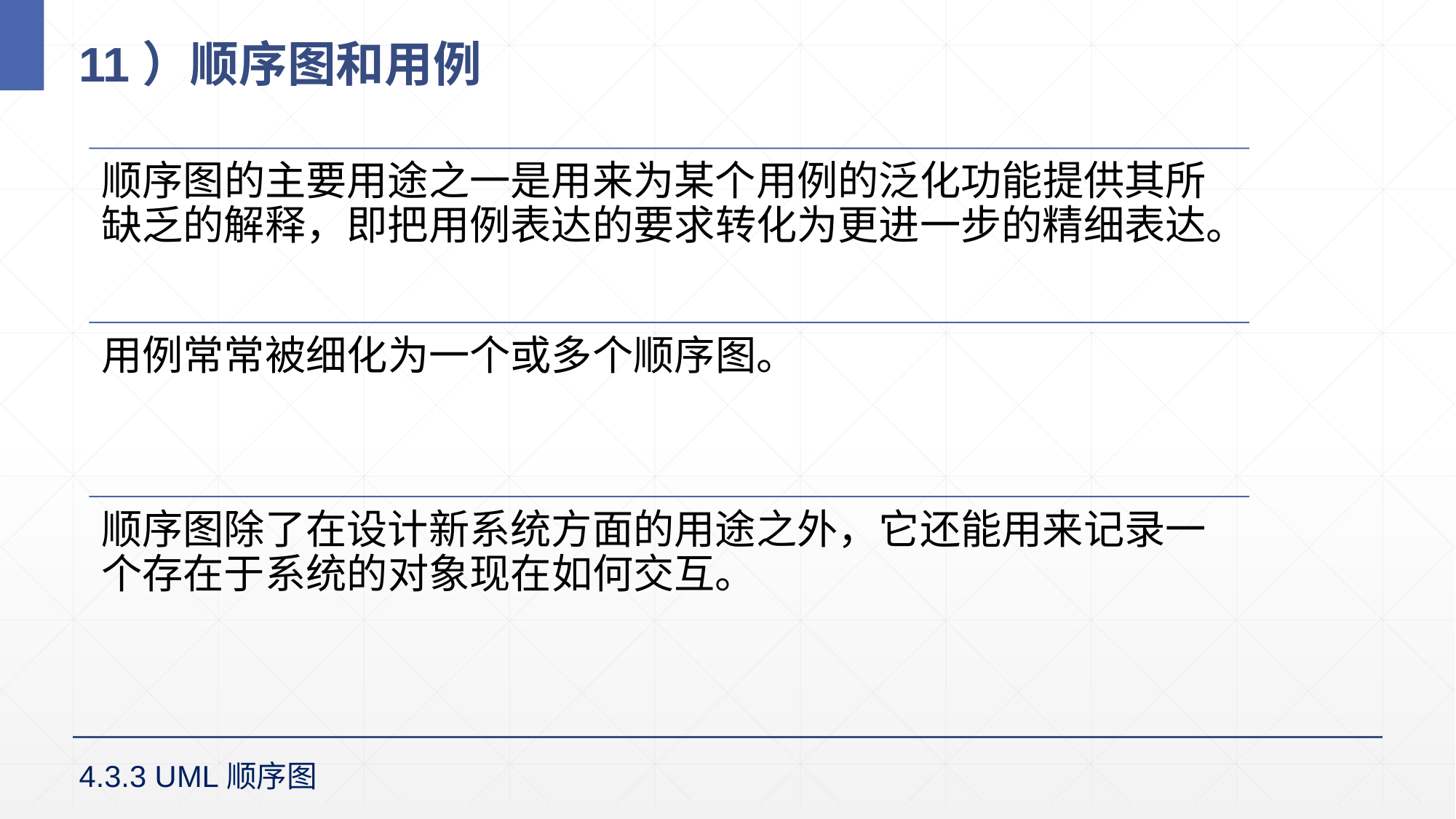

# 11）顺序图和用例
顺序图的主要用途之一是用来为某个用例的泛化功能提供其所缺乏的解释，即把用例表达的要求转化为更进一步的精细表达。
用例常常被细化为一个或多个顺序图。
顺序图除了在设计新系统方面的用途之外，它还能用来记录一个存在于系统的对象现在如何交互。
4.3.3 UML顺序图